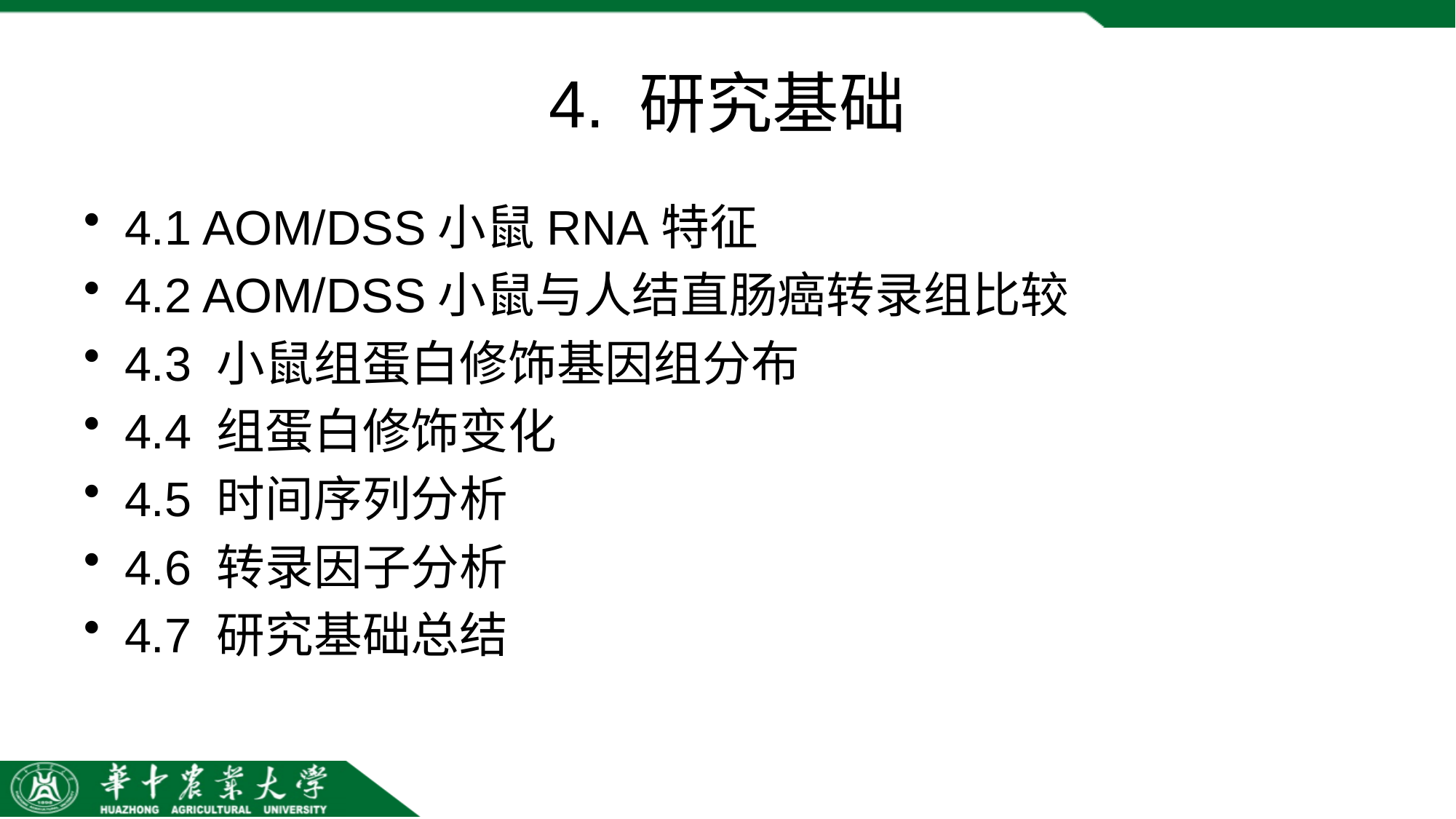

# 4. 研究基础
4.1 AOM/DSS小鼠RNA特征
4.2 AOM/DSS小鼠与人结直肠癌转录组比较
4.3 小鼠组蛋白修饰基因组分布
4.4 组蛋白修饰变化
4.5 时间序列分析
4.6 转录因子分析
4.7 研究基础总结